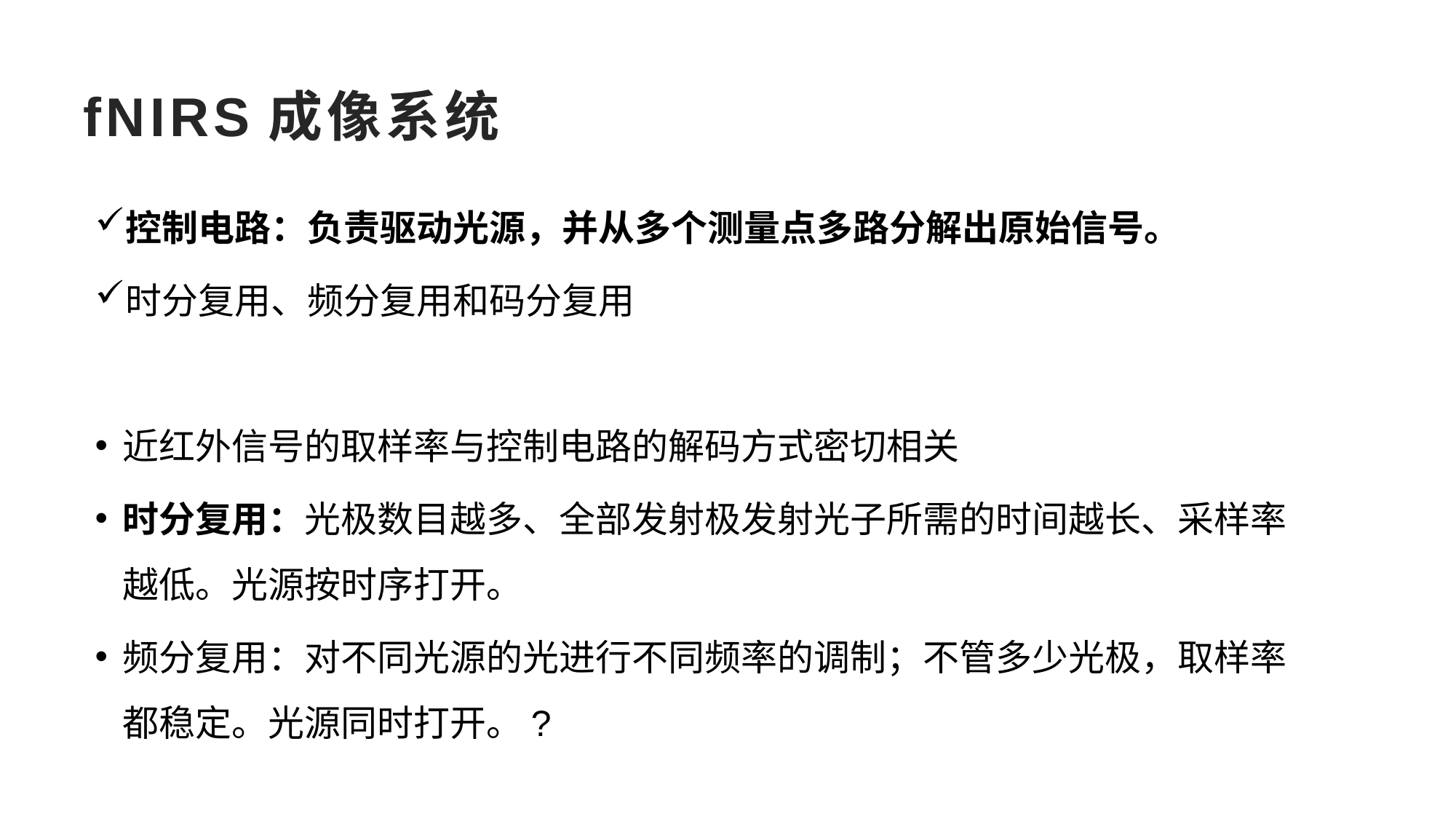

# fNIRS成像系统
控制电路：负责驱动光源，并从多个测量点多路分解出原始信号。
时分复用、频分复用和码分复用

近红外信号的取样率与控制电路的解码方式密切相关
时分复用：光极数目越多、全部发射极发射光子所需的时间越长、采样率越低。光源按时序打开。
频分复用：对不同光源的光进行不同频率的调制；不管多少光极，取样率都稳定。光源同时打开。?